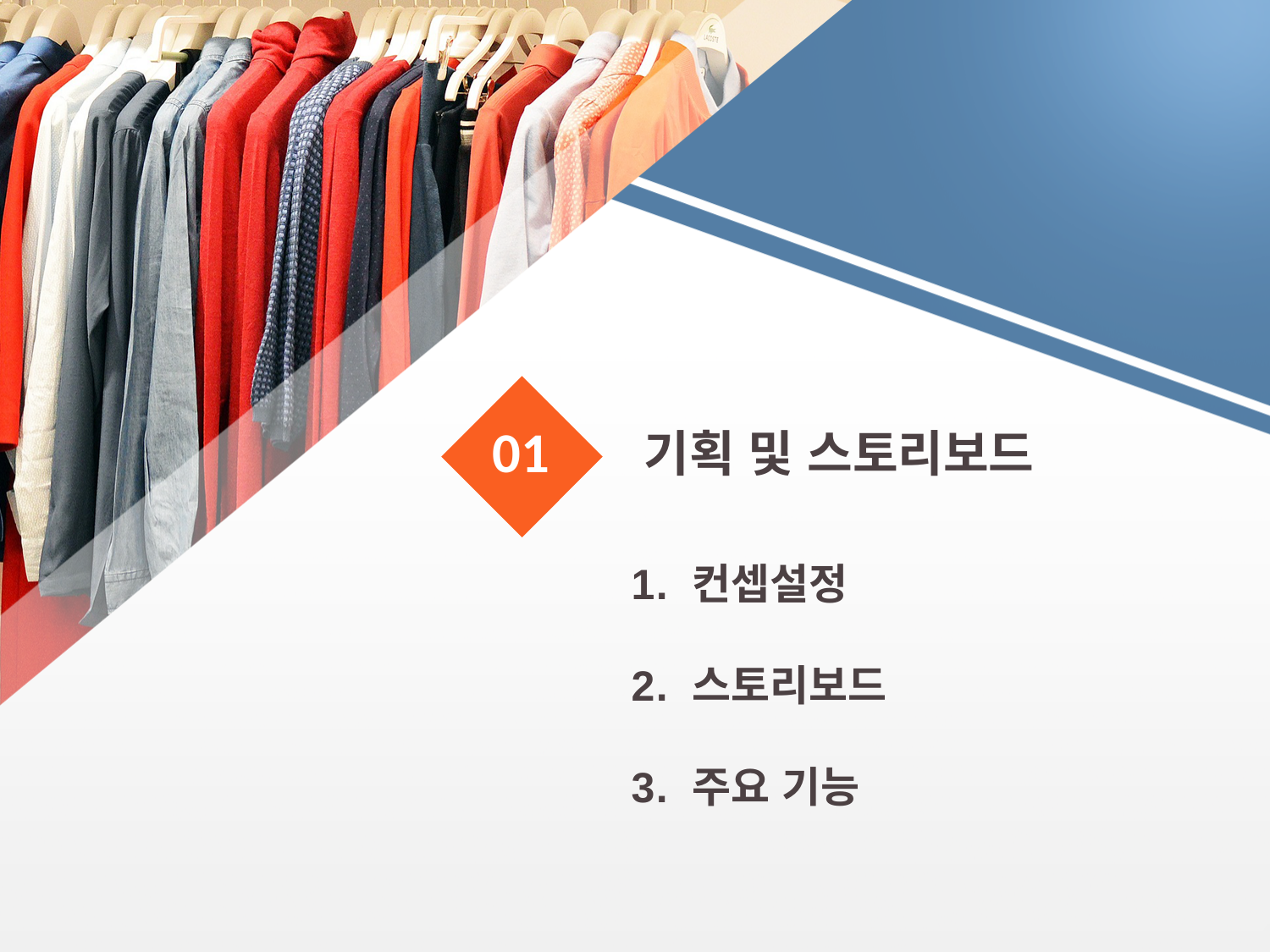

01
 기획 및 스토리보드
 컨셉설정
 스토리보드
 주요 기능